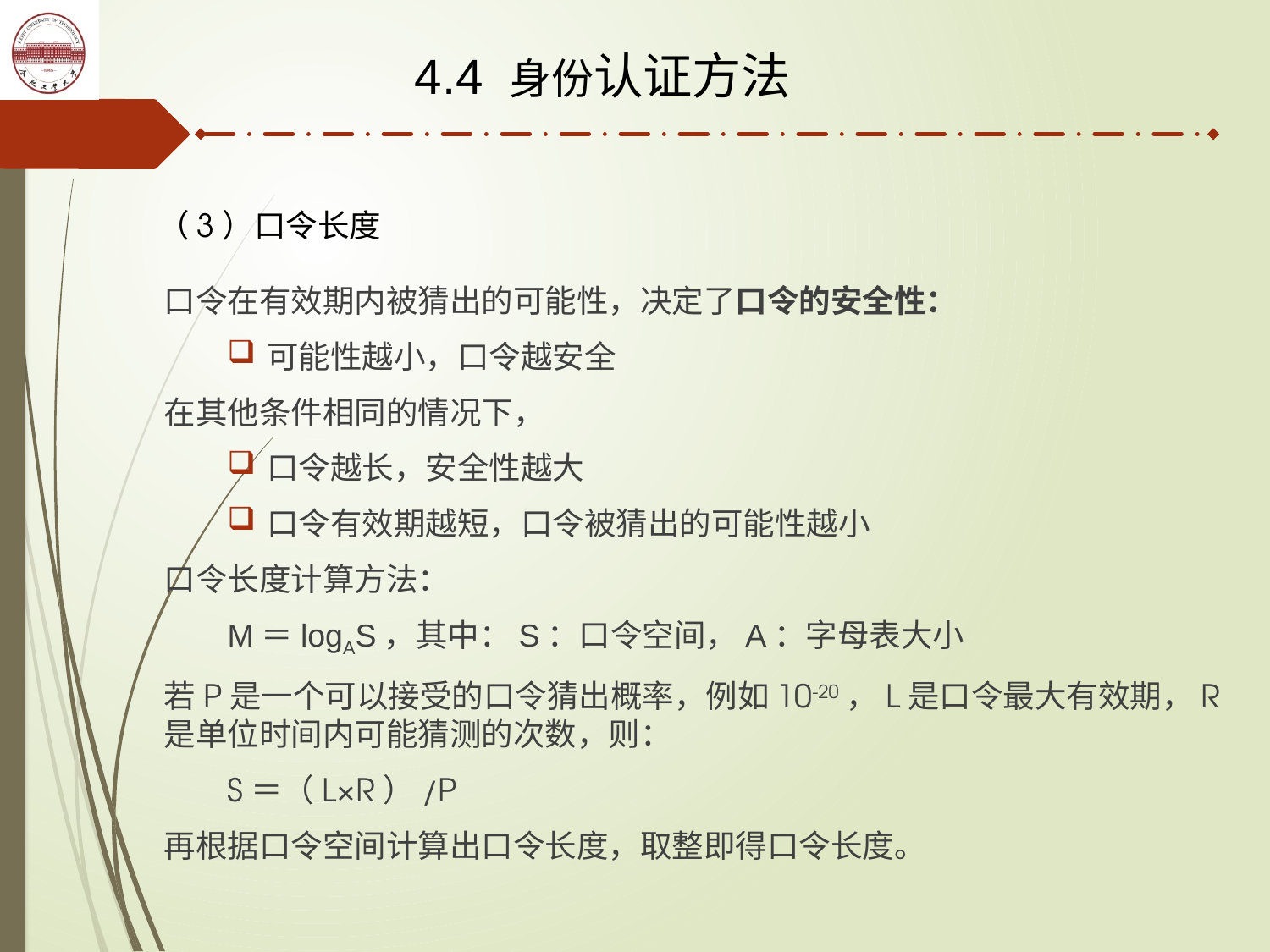

4.4 身份认证方法
（3）口令长度
口令在有效期内被猜出的可能性，决定了口令的安全性：
可能性越小，口令越安全
在其他条件相同的情况下，
口令越长，安全性越大
口令有效期越短，口令被猜出的可能性越小
口令长度计算方法：
M＝logAS，其中：S：口令空间，A：字母表大小
若P是一个可以接受的口令猜出概率，例如10-20，L是口令最大有效期，R是单位时间内可能猜测的次数，则：
S＝（L×R）/P
再根据口令空间计算出口令长度，取整即得口令长度。